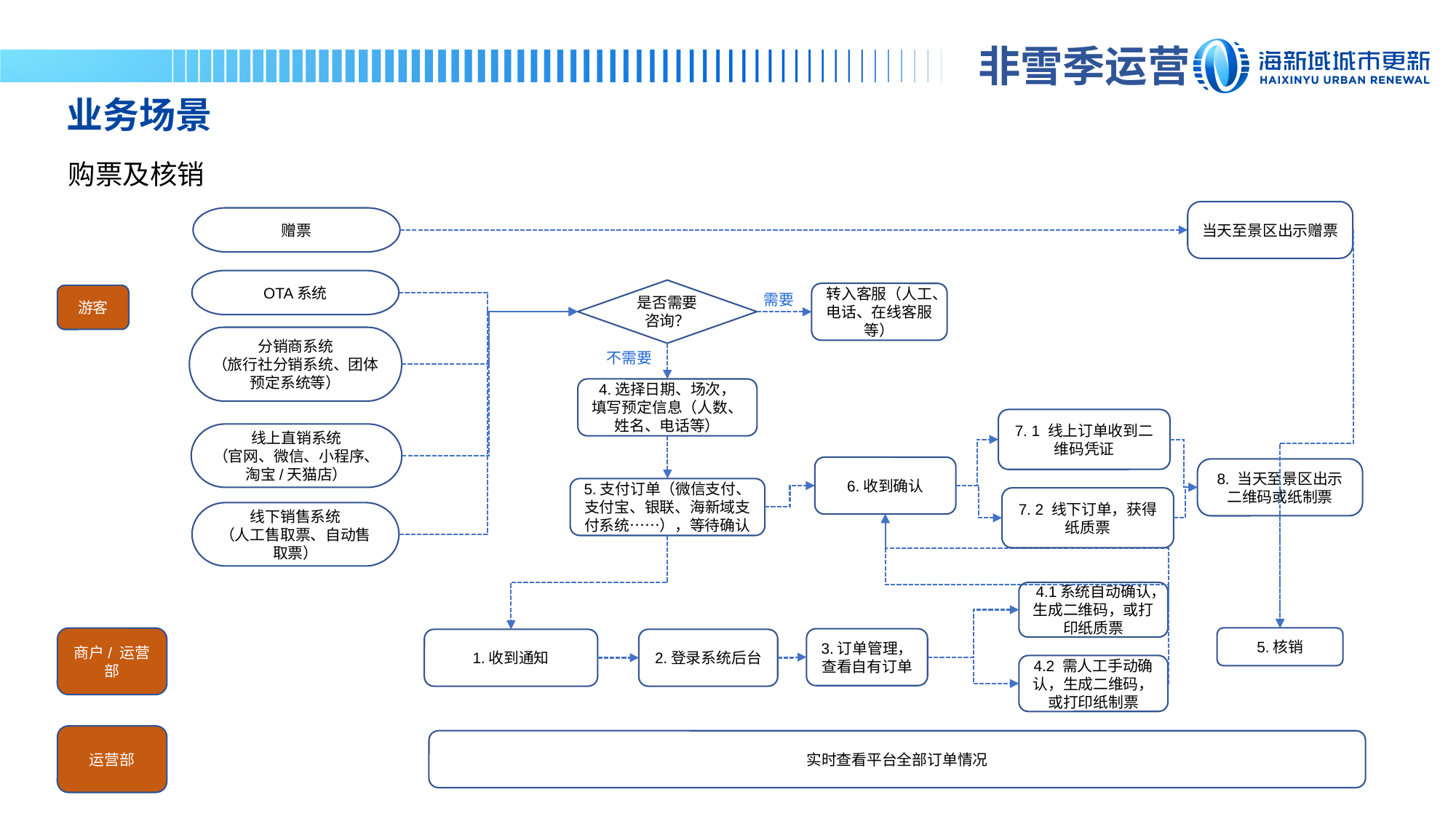

非雪季运营
业务场景
购票及核销
当天至景区出示赠票
赠票
OTA系统
是否需要咨询？
转入客服（人工、电话、在线客服等）
 需要
游客
分销商系统
（旅行社分销系统、团体预定系统等）
不需要
4.选择日期、场次，
填写预定信息（人数、姓名、电话等）
7. 1 线上订单收到二维码凭证
线上直销系统
（官网、微信、小程序、淘宝/天猫店）
6.收到确认
8. 当天至景区出示二维码或纸制票
5.支付订单（微信支付、支付宝、银联、海新域支付系统……），等待确认
7. 2 线下订单，获得纸质票
线下销售系统
（人工售取票、自动售取票）
4.1系统自动确认，生成二维码，或打印纸质票
5.核销
商户/ 运营部
3.订单管理，查看自有订单
1.收到通知
2.登录系统后台
4.2 需人工手动确认，生成二维码，或打印纸制票
运营部
实时查看平台全部订单情况